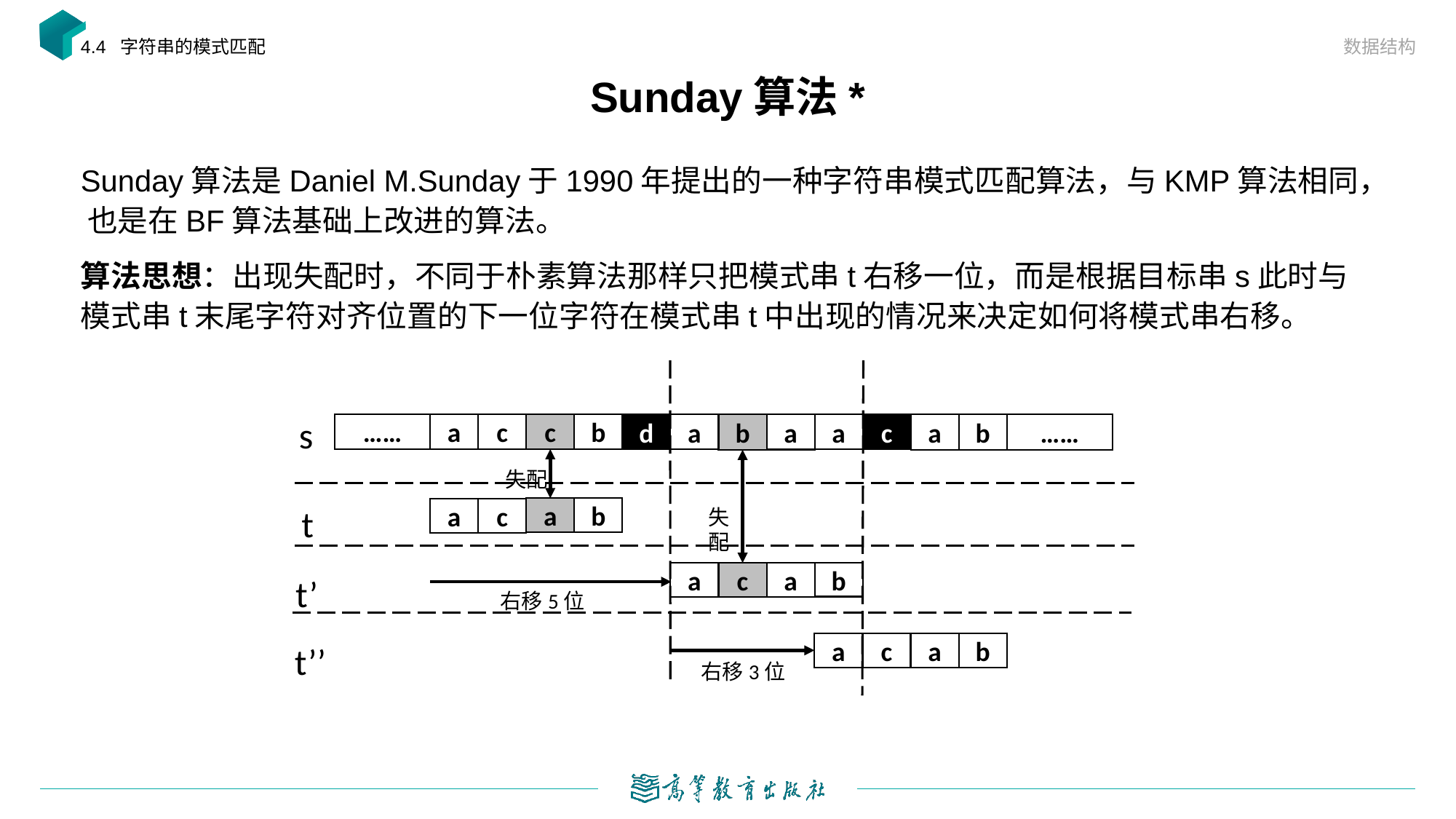

数据结构
4.4  字符串的模式匹配
# Sunday算法*
Sunday算法是Daniel M.Sunday于1990年提出的一种字符串模式匹配算法，与KMP算法相同， 也是在BF算法基础上改进的算法。
算法思想：出现失配时，不同于朴素算法那样只把模式串t右移一位，而是根据目标串s此时与模式串t末尾字符对齐位置的下一位字符在模式串t中出现的情况来决定如何将模式串右移。
s
a
……
a
c
c
b
c
a
……
b
b
a
d
a
失配
t
a
b
失配
a
c
a
b
a
c
t’
右移5位
t’’
a
b
a
c
右移3位